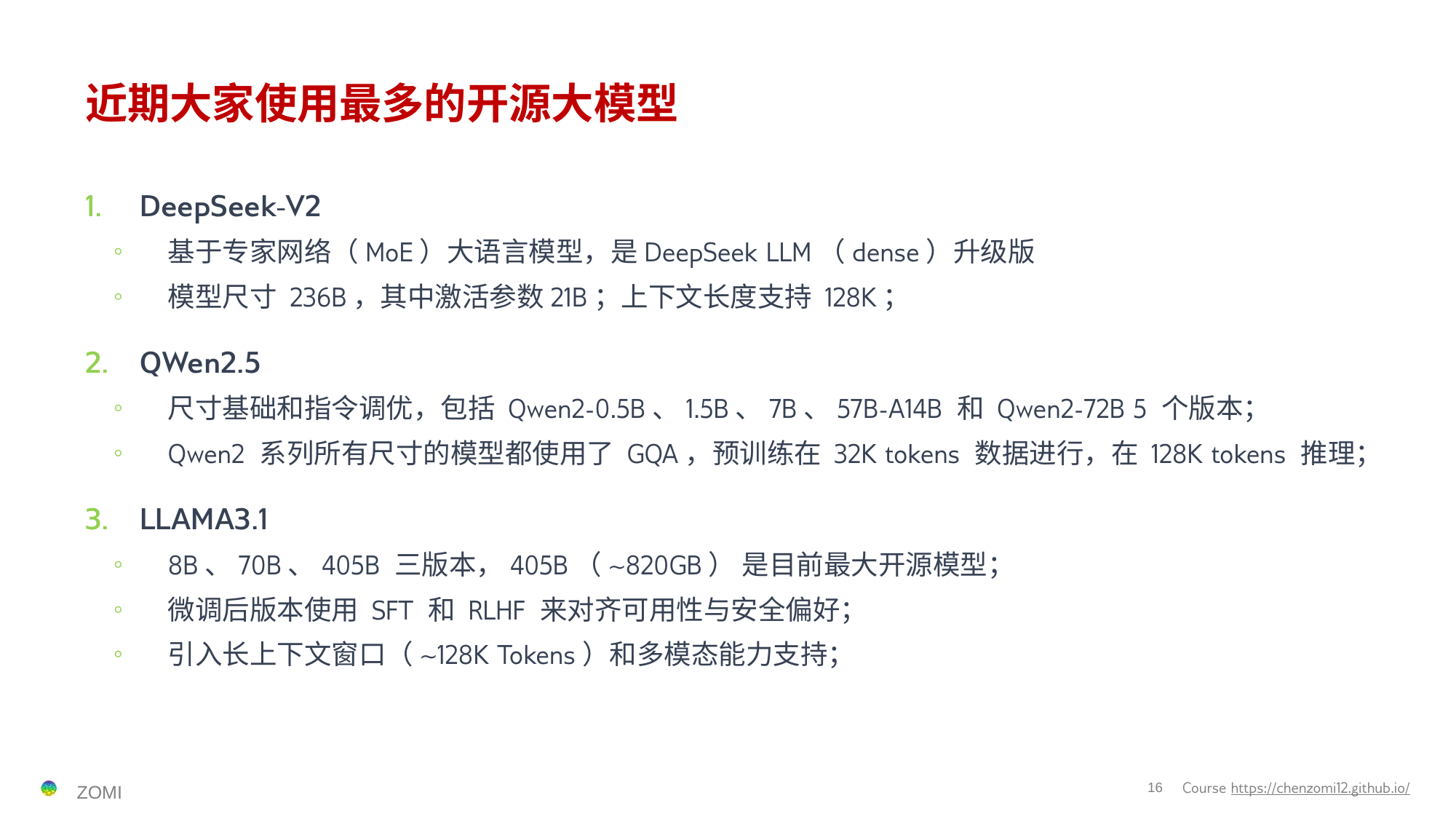

# 近期大家使用最多的开源大模型
DeepSeek-V2
基于专家网络（MoE）大语言模型，是DeepSeek LLM（dense）升级版
模型尺寸 236B，其中激活参数21B；上下文长度支持 128K；
QWen2.5
尺寸基础和指令调优，包括 Qwen2-0.5B、1.5B、7B、57B-A14B 和 Qwen2-72B 5 个版本；
Qwen2 系列所有尺寸的模型都使用了 GQA，预训练在 32K tokens 数据进行，在 128K tokens 推理；
LLAMA3.1
8B、70B、405B 三版本，405B（~820GB） 是目前最大开源模型；
微调后版本使用 SFT 和 RLHF 来对齐可用性与安全偏好；
引入长上下文窗口（~128K Tokens）和多模态能力支持；